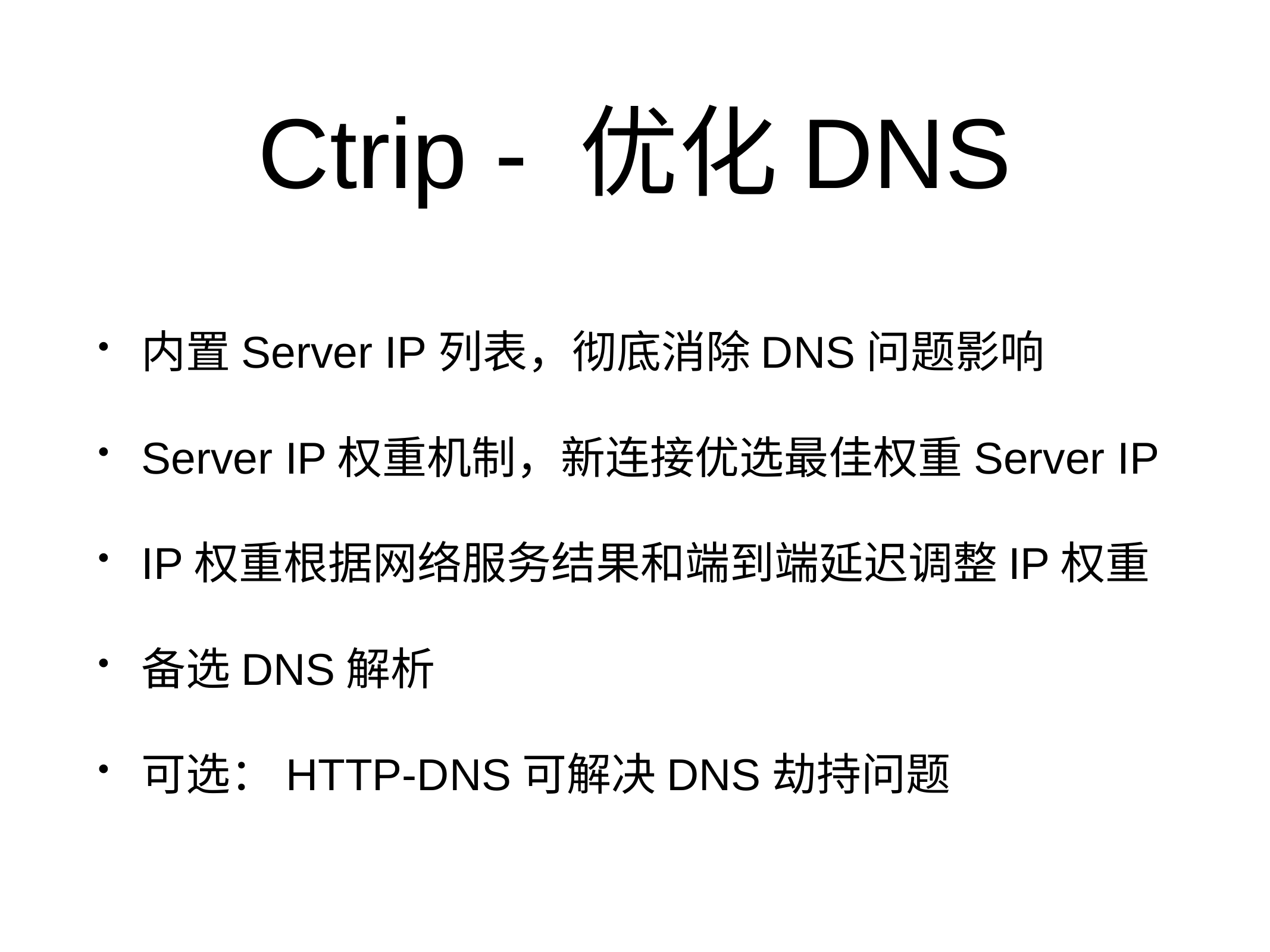

# Ctrip - 优化DNS
内置Server IP列表，彻底消除DNS问题影响
Server IP权重机制，新连接优选最佳权重Server IP
IP权重根据网络服务结果和端到端延迟调整IP权重
备选DNS解析
可选：HTTP-DNS可解决DNS劫持问题